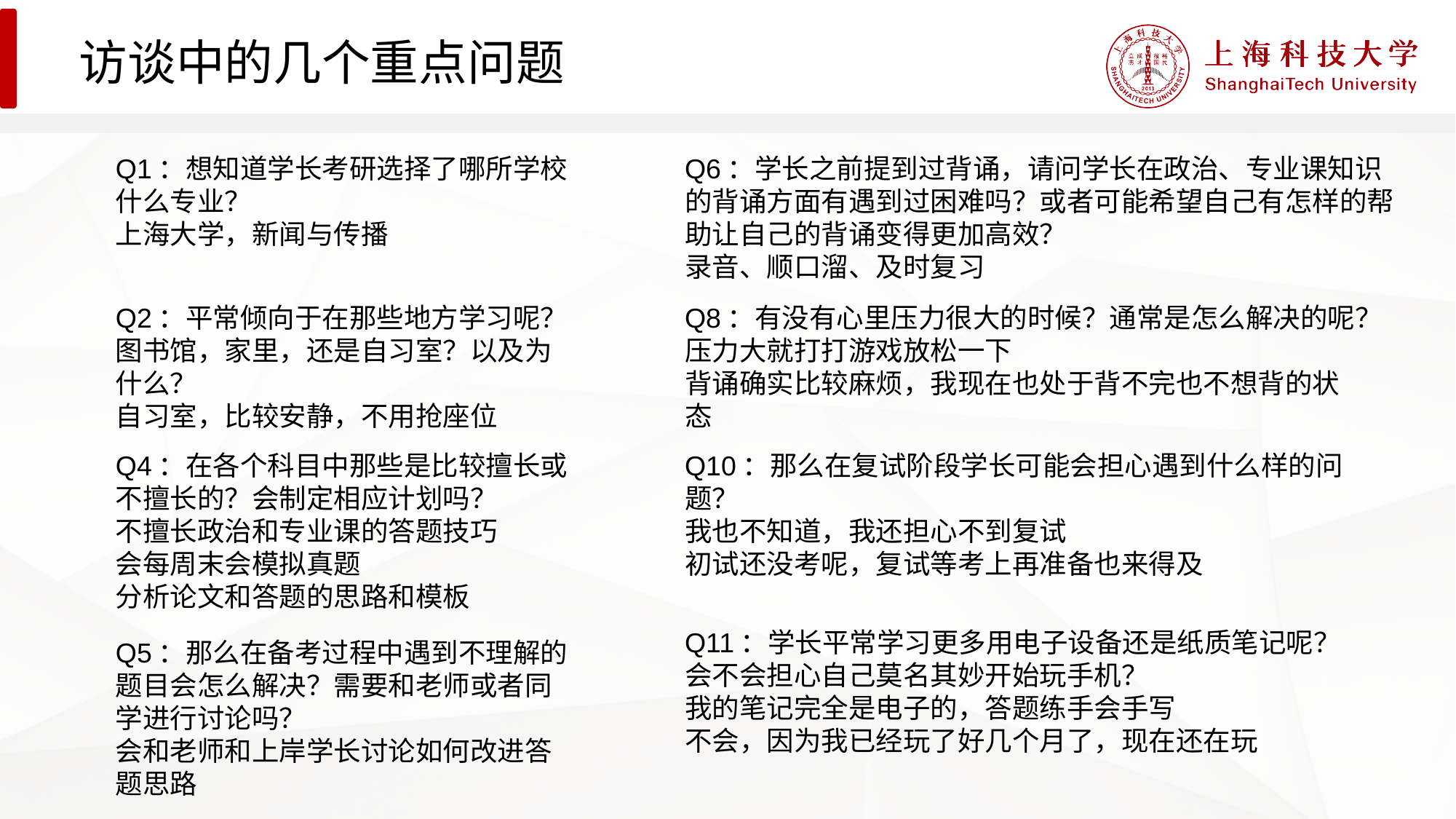

访谈中的几个重点问题
Q1：想知道学长考研选择了哪所学校什么专业？
上海大学，新闻与传播
Q6：学长之前提到过背诵，请问学长在政治、专业课知识的背诵方面有遇到过困难吗？或者可能希望自己有怎样的帮助让自己的背诵变得更加高效？
录音、顺口溜、及时复习

Q2：平常倾向于在那些地方学习呢？图书馆，家里，还是自习室？以及为什么？
自习室，比较安静，不用抢座位
Q8：有没有心里压力很大的时候？通常是怎么解决的呢？
压力大就打打游戏放松一下
背诵确实比较麻烦，我现在也处于背不完也不想背的状态
Q4：在各个科目中那些是比较擅长或不擅长的？会制定相应计划吗？
不擅长政治和专业课的答题技巧
会每周末会模拟真题
分析论文和答题的思路和模板
Q10：那么在复试阶段学长可能会担心遇到什么样的问题？
我也不知道，我还担心不到复试
初试还没考呢，复试等考上再准备也来得及
Q11：学长平常学习更多用电子设备还是纸质笔记呢？会不会担心自己莫名其妙开始玩手机？
我的笔记完全是电子的，答题练手会手写
不会，因为我已经玩了好几个月了，现在还在玩
Q5：那么在备考过程中遇到不理解的题目会怎么解决？需要和老师或者同学进行讨论吗？
会和老师和上岸学长讨论如何改进答题思路